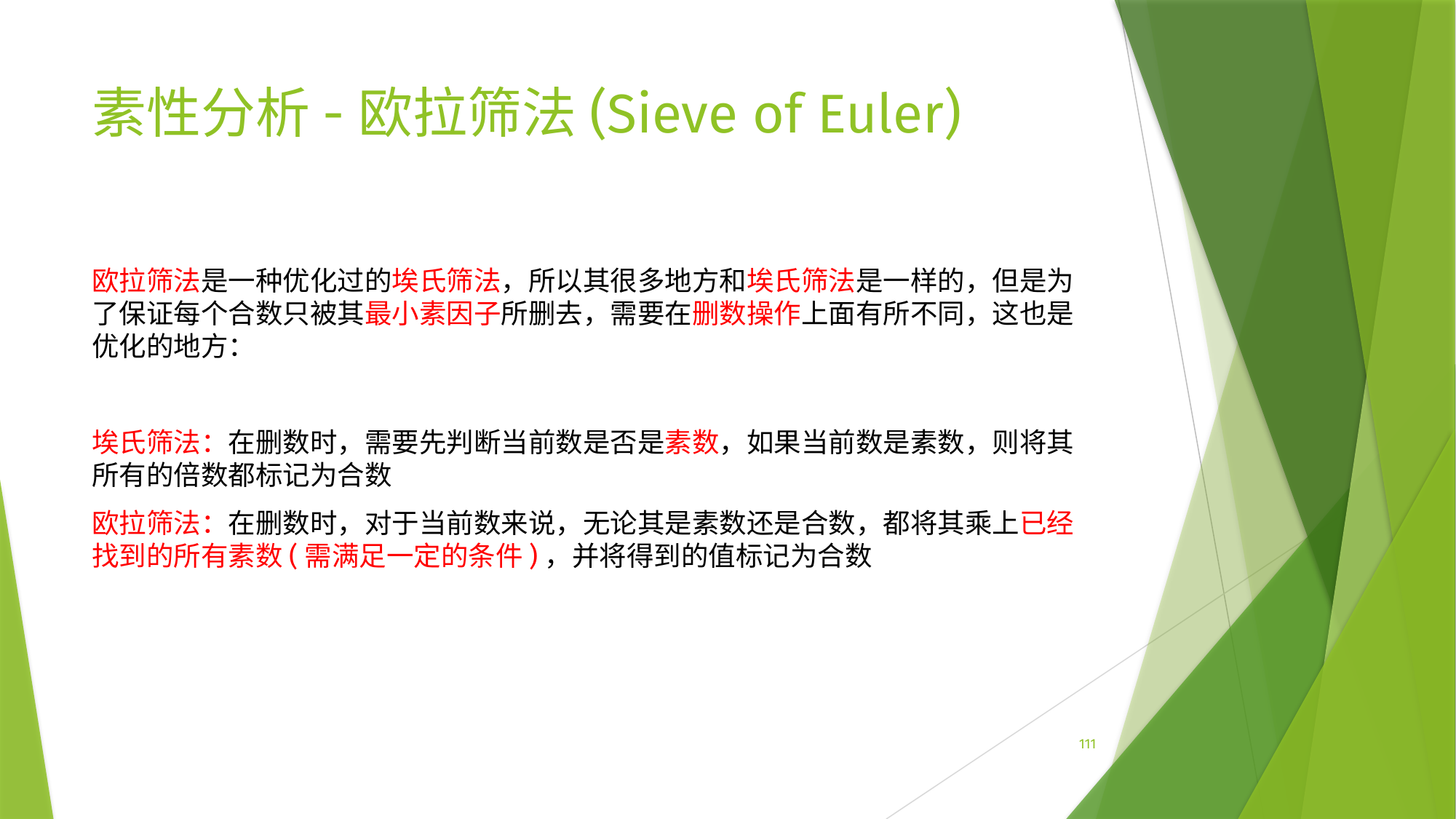

# 素性分析-欧拉筛法(Sieve of Euler)
欧拉筛法是一种优化过的埃氏筛法，所以其很多地方和埃氏筛法是一样的，但是为了保证每个合数只被其最小素因子所删去，需要在删数操作上面有所不同，这也是优化的地方：

埃氏筛法：在删数时，需要先判断当前数是否是素数，如果当前数是素数，则将其所有的倍数都标记为合数
欧拉筛法：在删数时，对于当前数来说，无论其是素数还是合数，都将其乘上已经找到的所有素数(需满足一定的条件)，并将得到的值标记为合数

111